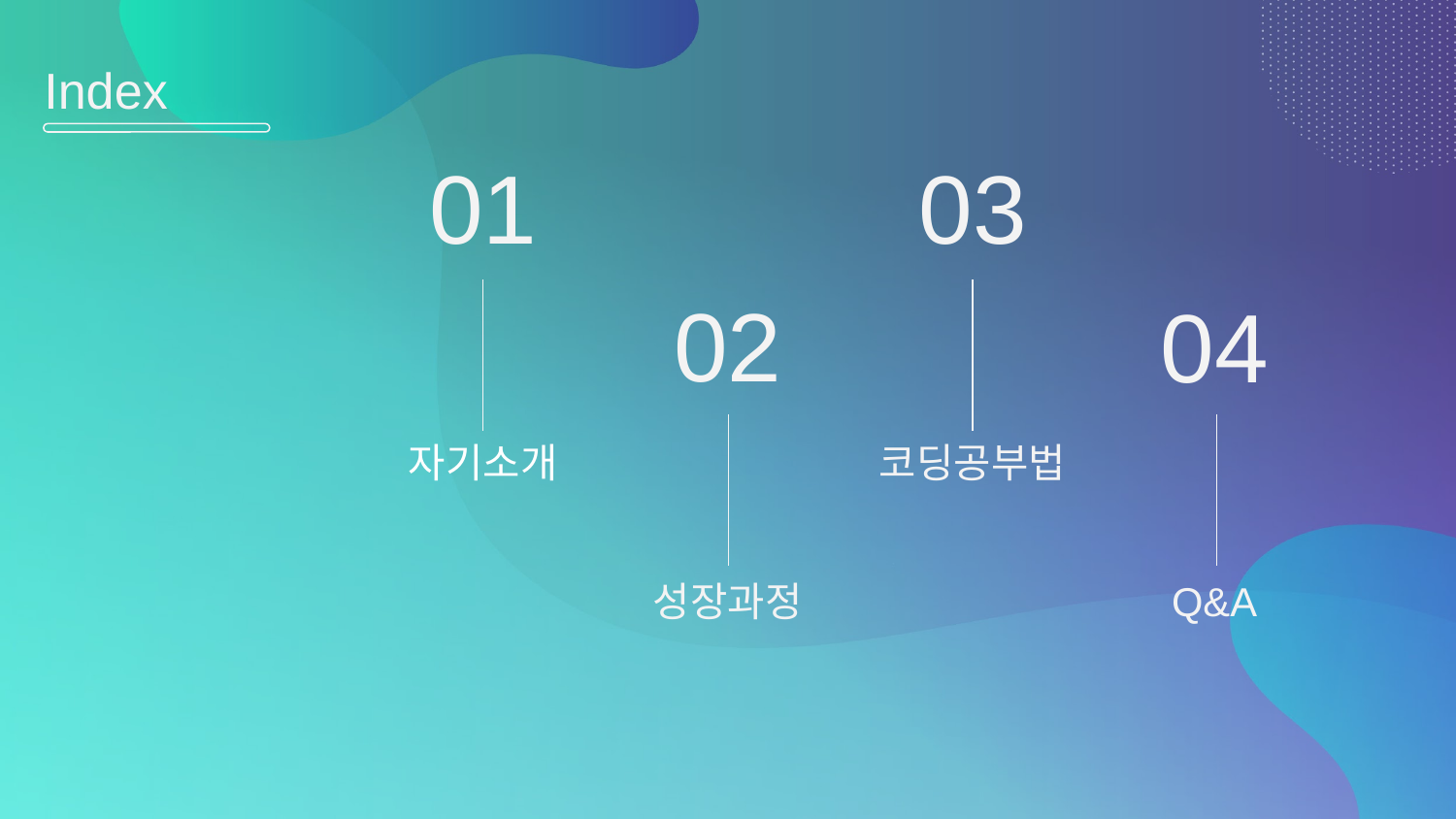

Index

01
03
02
04
# 자기소개
코딩공부법
성장과정
Q&A